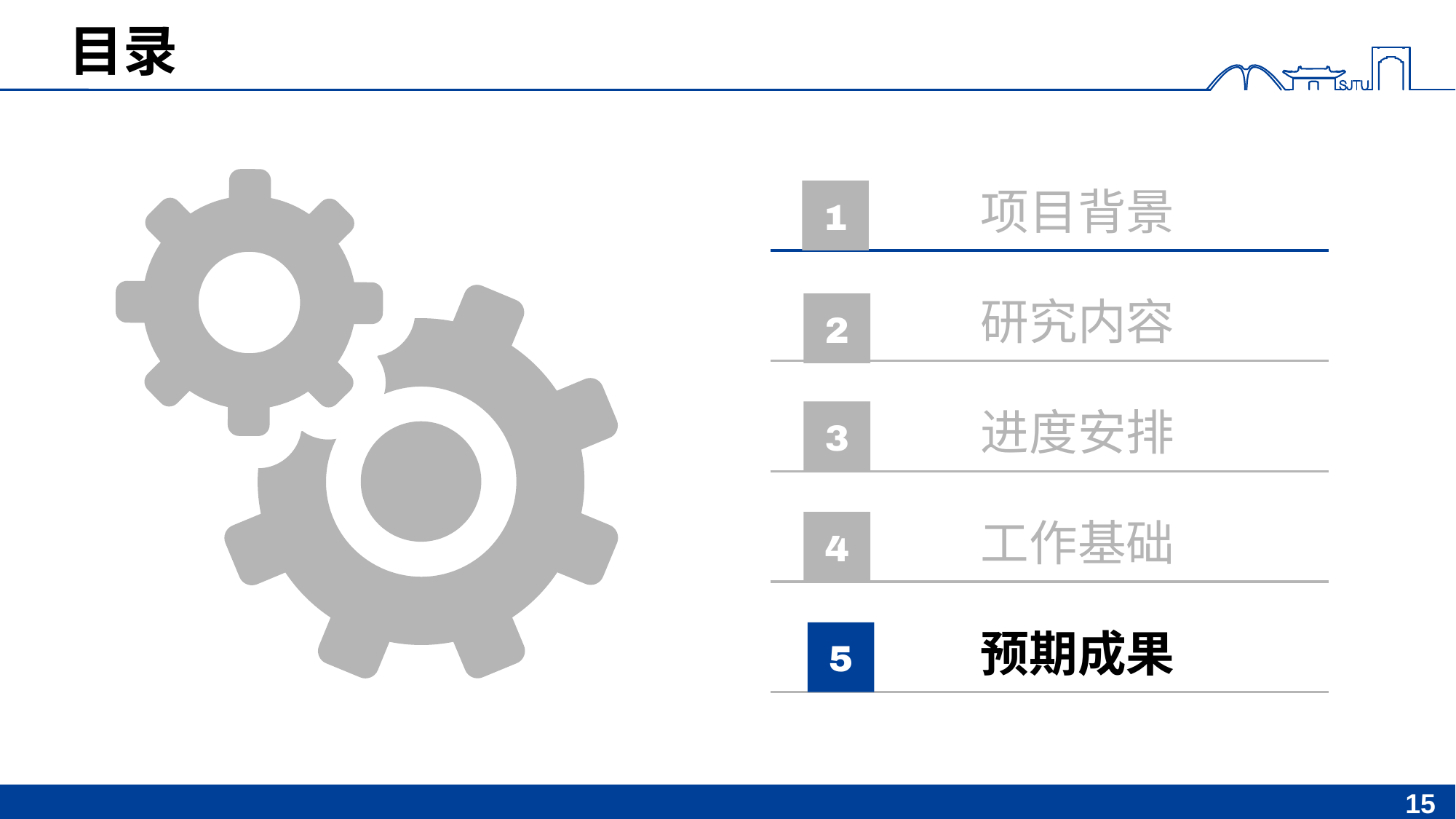

# 目录

项目背景
1
研究内容
2
进度安排
3
工作基础
4
预期成果
5
15